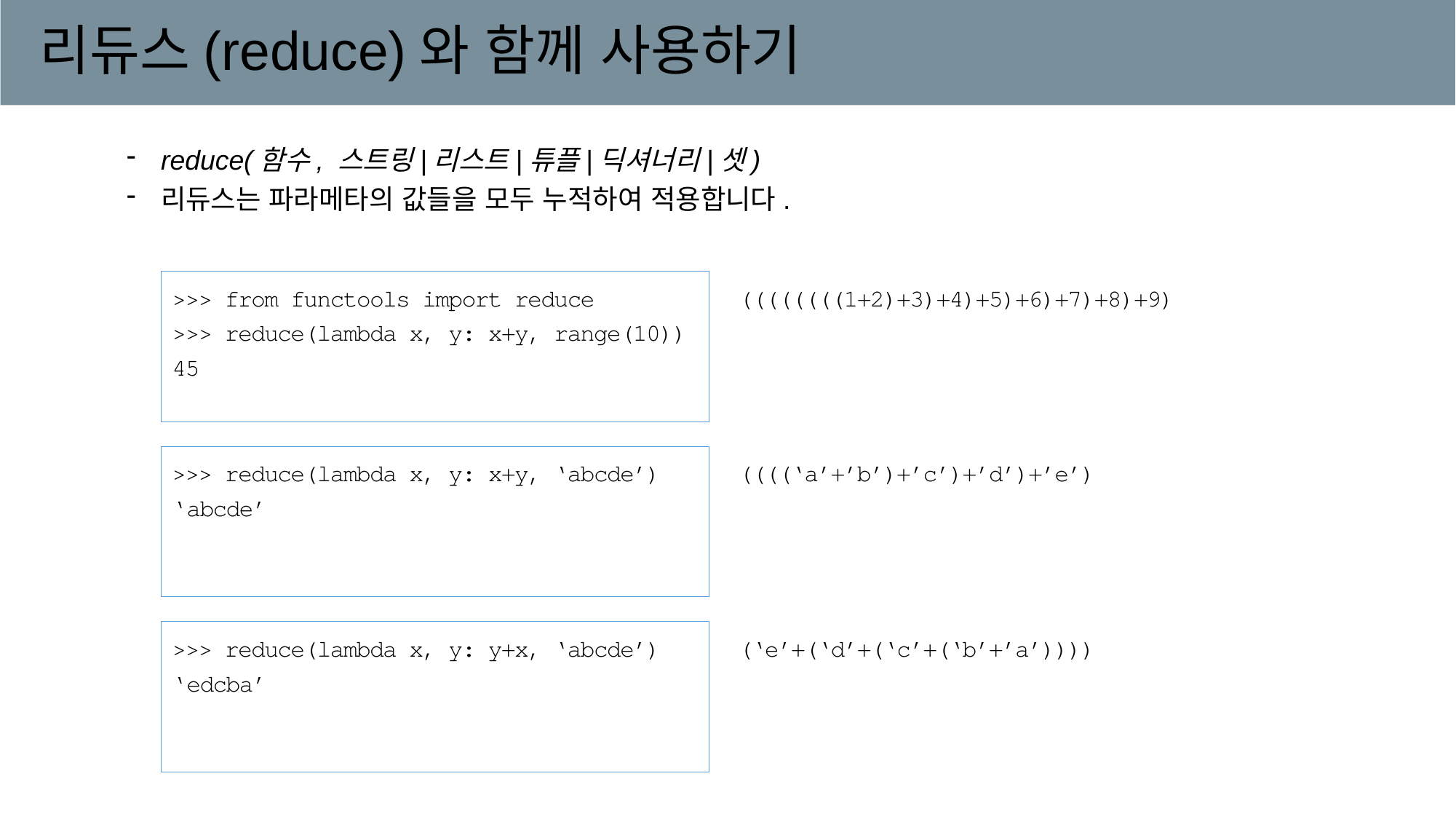

# 리듀스(reduce)와 함께 사용하기
reduce(함수, 스트링|리스트|튜플|딕셔너리|셋)
리듀스는 파라메타의 값들을 모두 누적하여 적용합니다.
>>> from functools import reduce
>>> reduce(lambda x, y: x+y, range(10))
45
((((((((1+2)+3)+4)+5)+6)+7)+8)+9)
>>> reduce(lambda x, y: x+y, ‘abcde’)
‘abcde’
((((‘a’+’b’)+’c’)+’d’)+’e’)
>>> reduce(lambda x, y: y+x, ‘abcde’)
‘edcba’
(‘e’+(‘d’+(‘c’+(‘b’+’a’))))